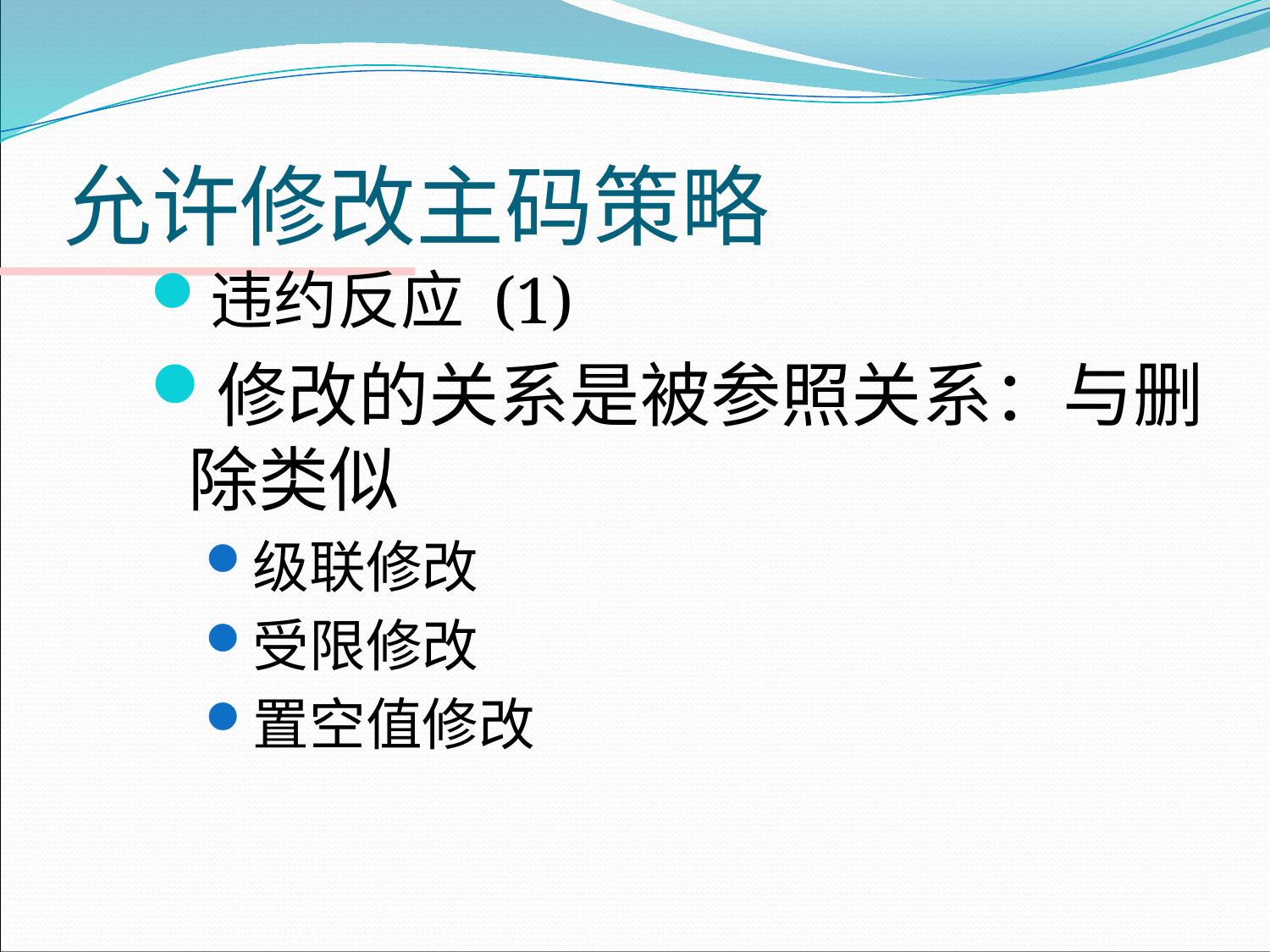

# 允许修改主码策略
违约反应 (1)
修改的关系是被参照关系：与删除类似
级联修改
受限修改
置空值修改

509